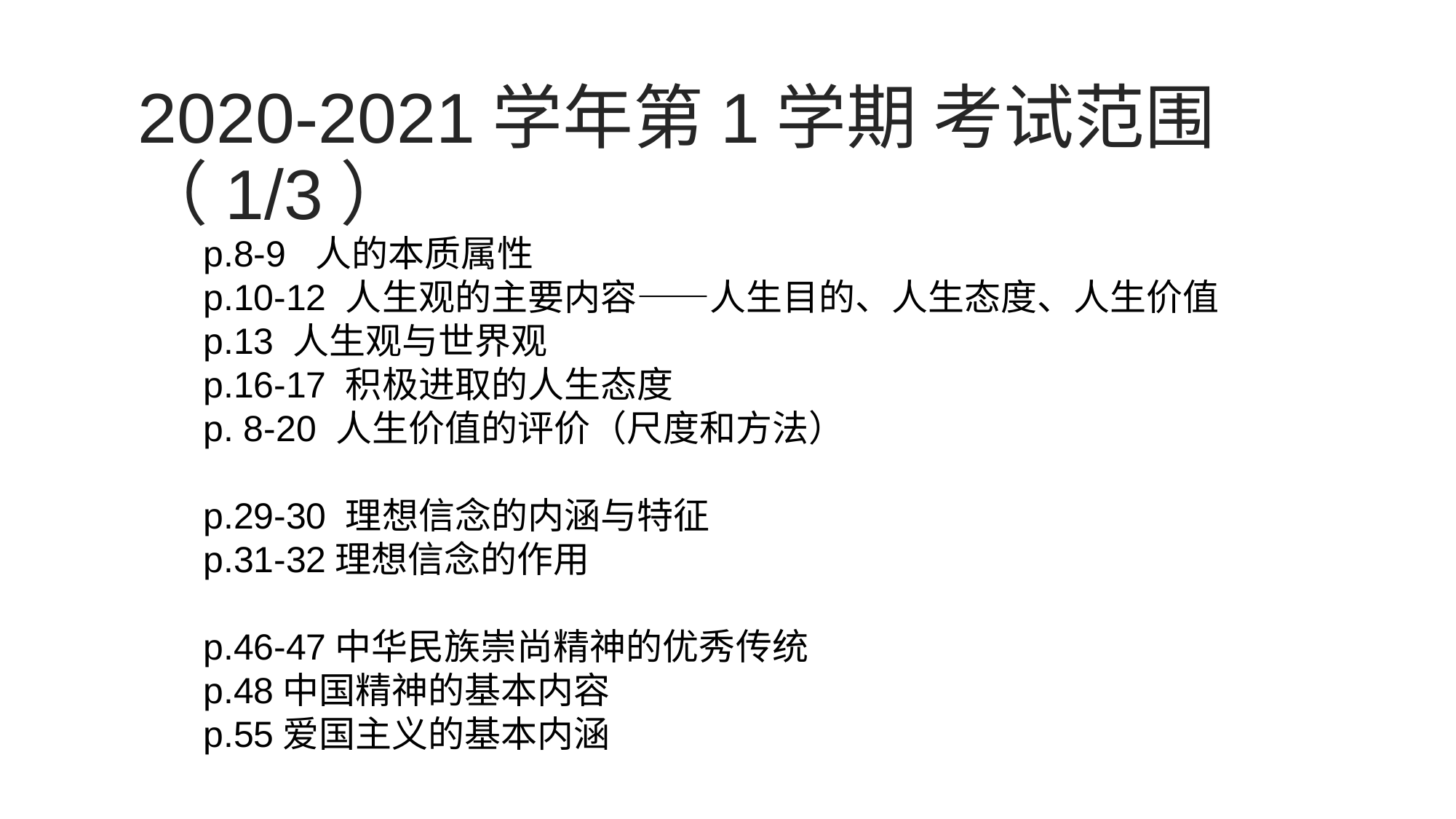

2020-2021学年第1学期 考试范围（1/3）
p.8-9  人的本质属性
p.10-12 人生观的主要内容——人生目的、人生态度、人生价值
p.13 人生观与世界观
p.16-17 积极进取的人生态度
p. 8-20 人生价值的评价（尺度和方法）

p.29-30 理想信念的内涵与特征
p.31-32理想信念的作用

p.46-47中华民族崇尚精神的优秀传统
p.48中国精神的基本内容
p.55爱国主义的基本内涵